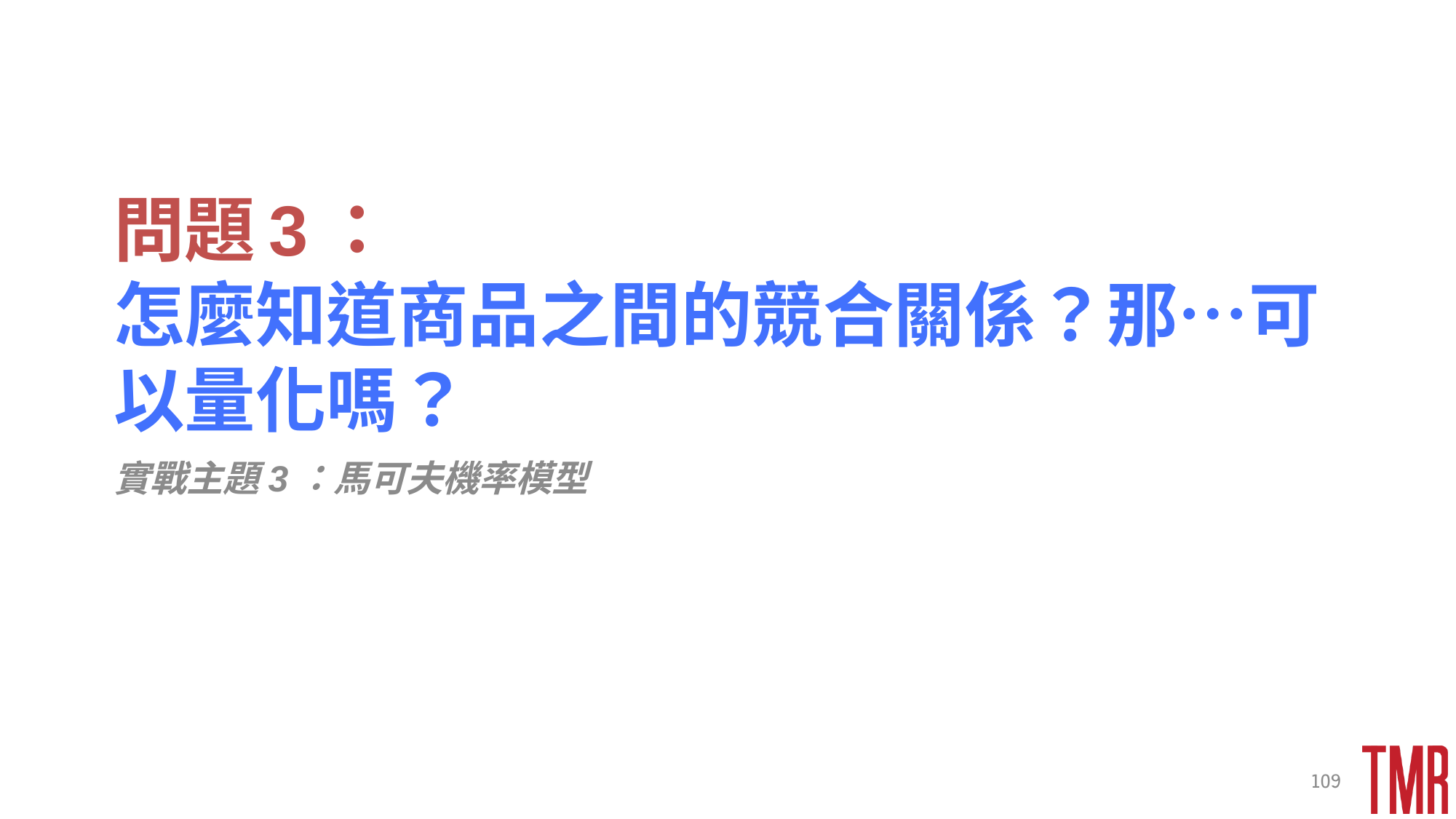

# 問題3： 怎麼知道商品之間的競合關係？那…可以量化嗎？
實戰主題3：馬可夫機率模型
109